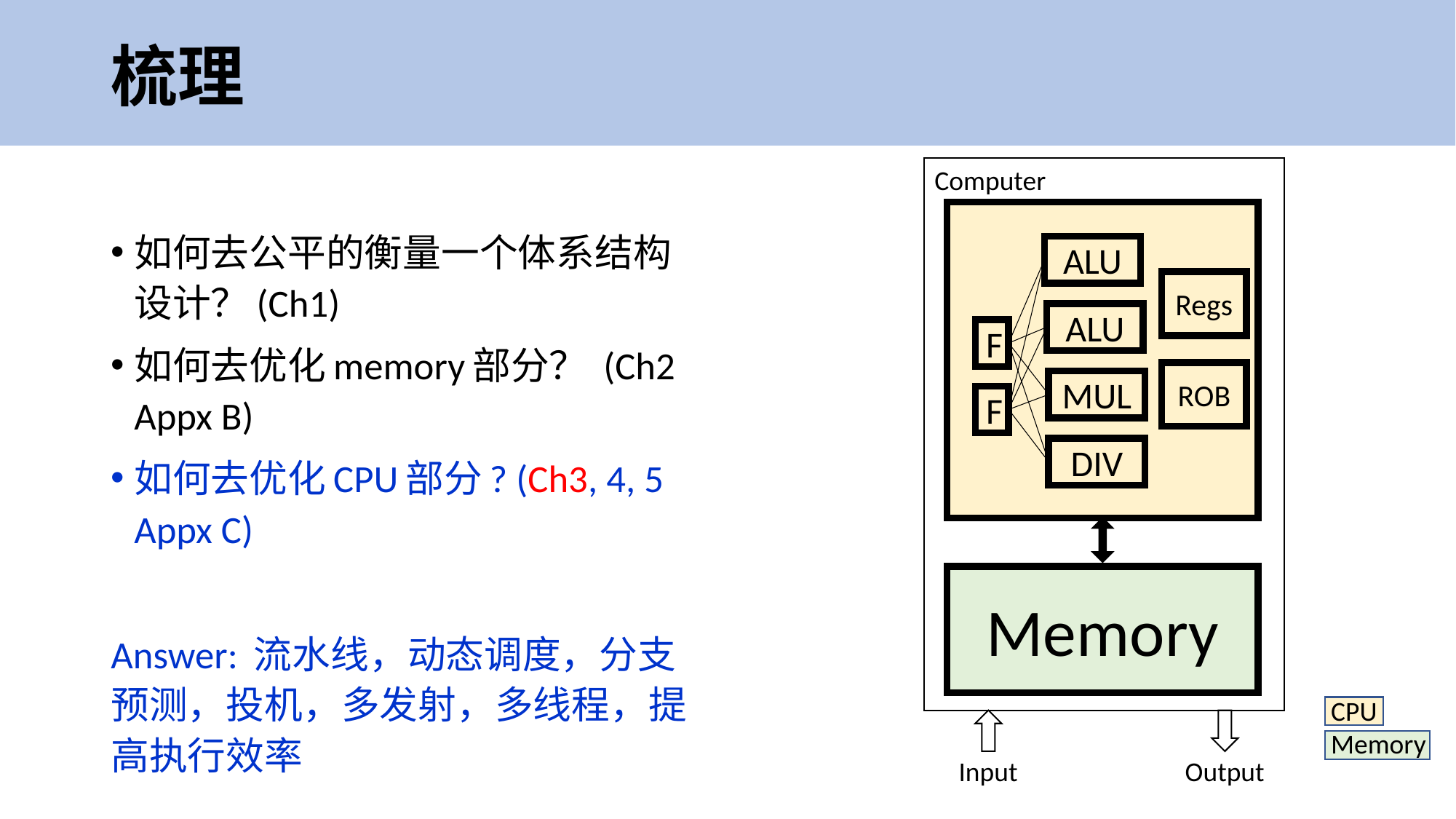

# 梳理
Computer

如何去公平的衡量一个体系结构设计？(Ch1)
如何去优化memory部分？ (Ch2 Appx B)
如何去优化CPU部分? (Ch3, 4, 5 Appx C)

Answer: 流水线，动态调度，分支预测，投机，多发射，多线程，提高执行效率
ALU
Regs
ALU
F
ROB
MUL
F
DIV

Memory
 CPU
 Memory
 cache

Input
Output